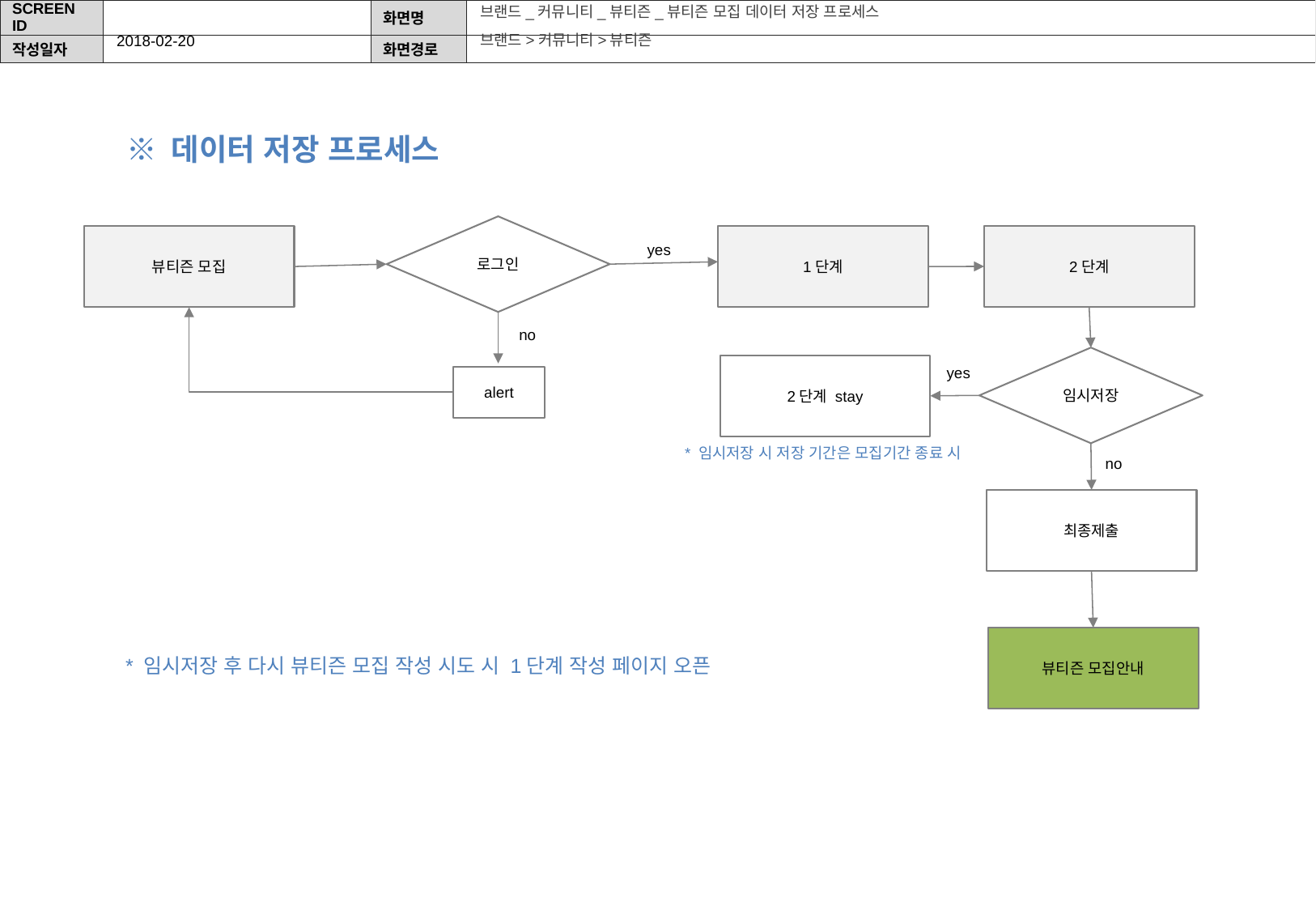

브랜드_커뮤니티_뷰티즌_뷰티즌 모집 데이터 저장 프로세스
브랜드>커뮤니티>뷰티즌
2018-02-20
※ 데이터 저장 프로세스
로그인
2단계
뷰티즌 모집
1단계
yes
no
임시저장
2단계 stay
yes
alert
* 임시저장 시 저장 기간은 모집기간 종료 시
no
최종제출
뷰티즌 모집안내
* 임시저장 후 다시 뷰티즌 모집 작성 시도 시 1단계 작성 페이지 오픈